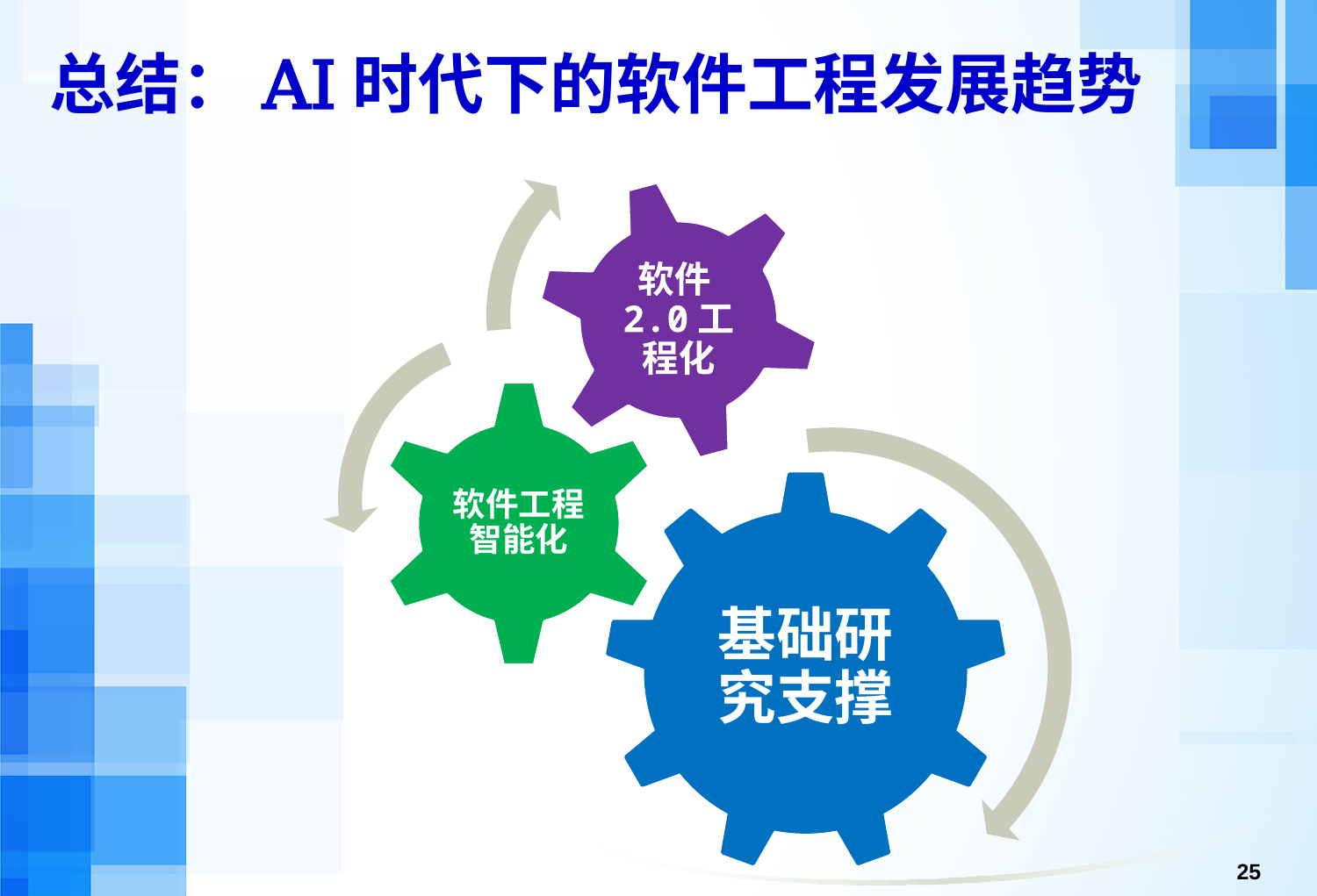

# 总结：AI时代下的软件工程发展趋势
基础研究支撑
软件工程智能化
软件2.0工程化
25